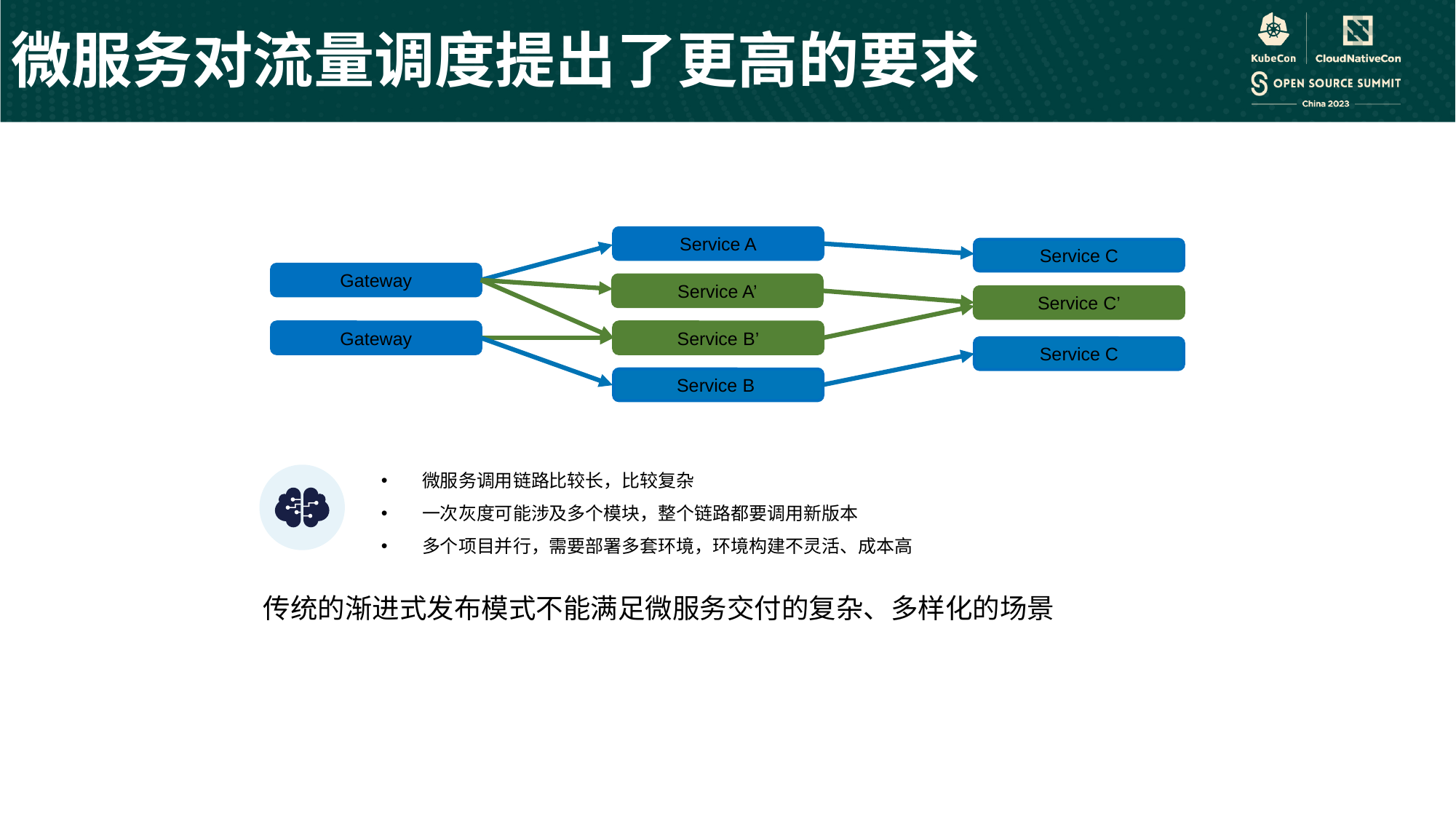

微服务对流量调度提出了更高的要求
Service A
Service C
Gateway
Service A’
Service C’
Gateway
Service B’
Service C
Service B
微服务调用链路比较长，比较复杂
一次灰度可能涉及多个模块，整个链路都要调用新版本
多个项目并行，需要部署多套环境，环境构建不灵活、成本高

传统的渐进式发布模式不能满足微服务交付的复杂、多样化的场景